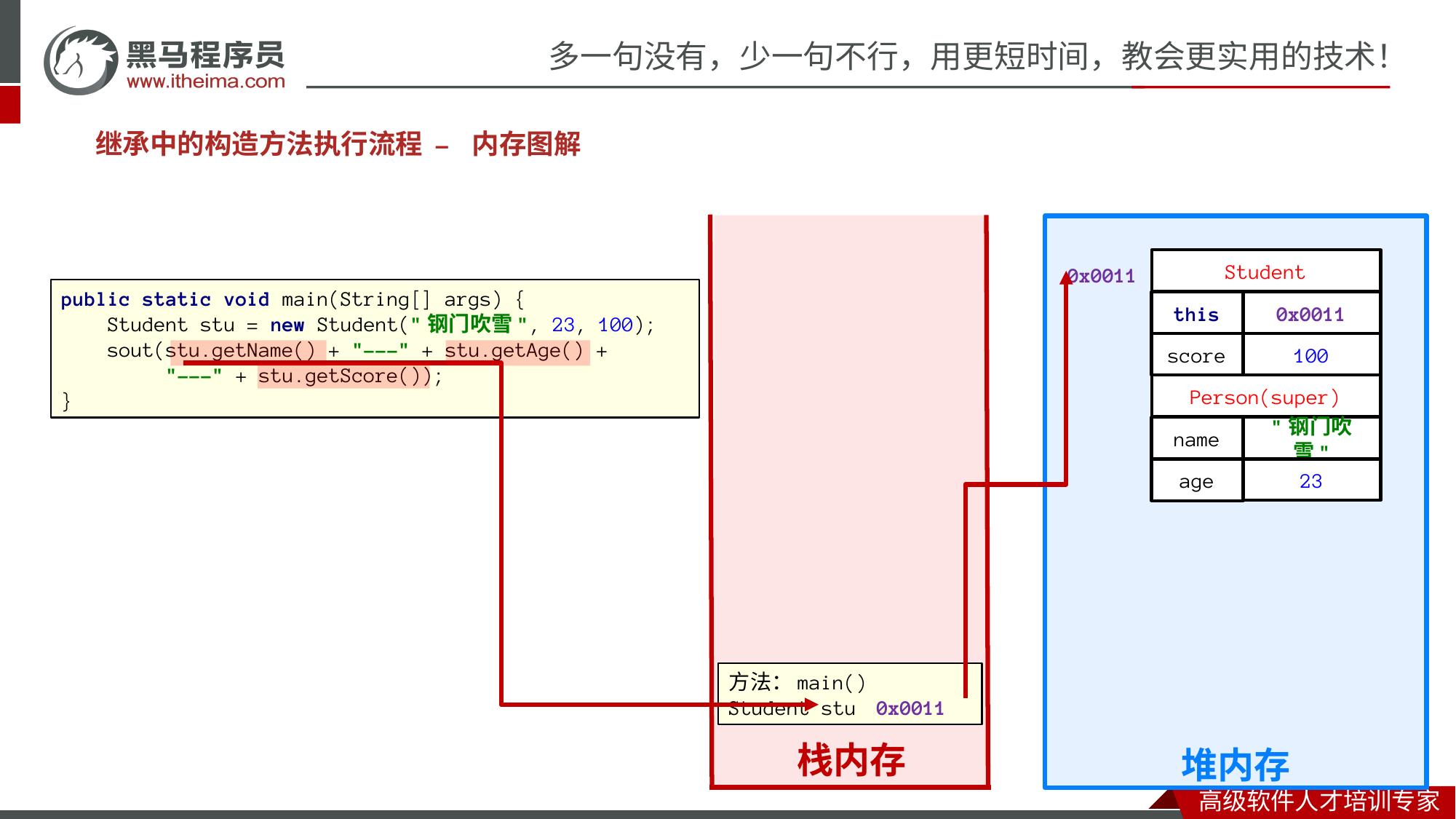

#
继承中的构造方法执行流程 - 内存图解

栈内存

堆内存
0x0011
Student
public static void main(String[] args) {
    Student stu = new Student("钢门吹雪", 23, 100);
    sout(stu.getName() + "---" + stu.getAge() +
         "---" + stu.getScore());
}
this
0x0011
100
score

Person(super)
name
"钢门吹雪"
age
23
方法：main()
Student stu  0x0011